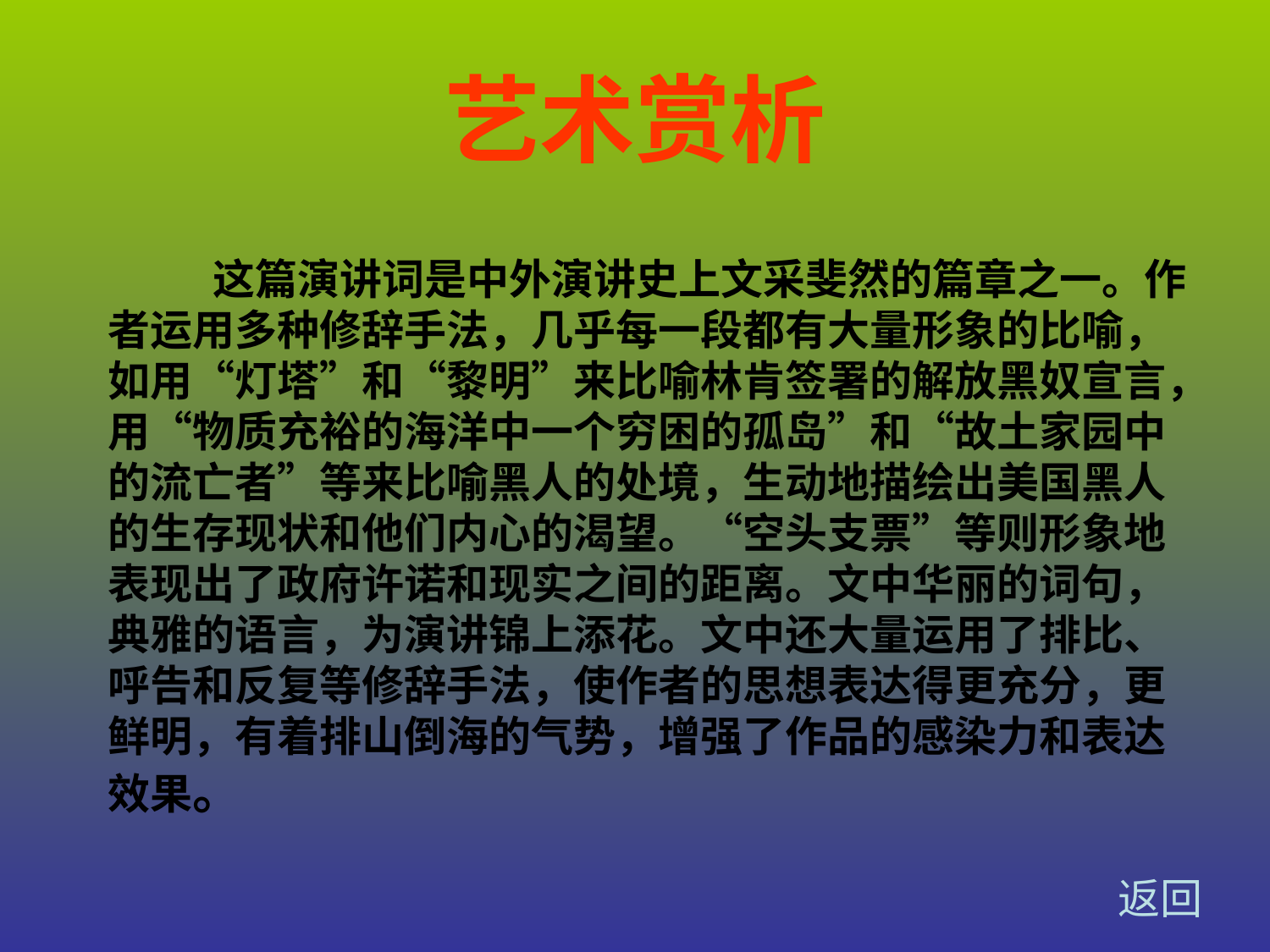

# 艺术赏析
          这篇演讲词是中外演讲史上文采斐然的篇章之一。作者运用多种修辞手法，几乎每一段都有大量形象的比喻，如用“灯塔”和“黎明”来比喻林肯签署的解放黑奴宣言，用“物质充裕的海洋中一个穷困的孤岛”和“故土家园中的流亡者”等来比喻黑人的处境，生动地描绘出美国黑人的生存现状和他们内心的渴望。“空头支票”等则形象地表现出了政府许诺和现实之间的距离。文中华丽的词句，典雅的语言，为演讲锦上添花。文中还大量运用了排比、呼告和反复等修辞手法，使作者的思想表达得更充分，更鲜明，有着排山倒海的气势，增强了作品的感染力和表达效果。

返回